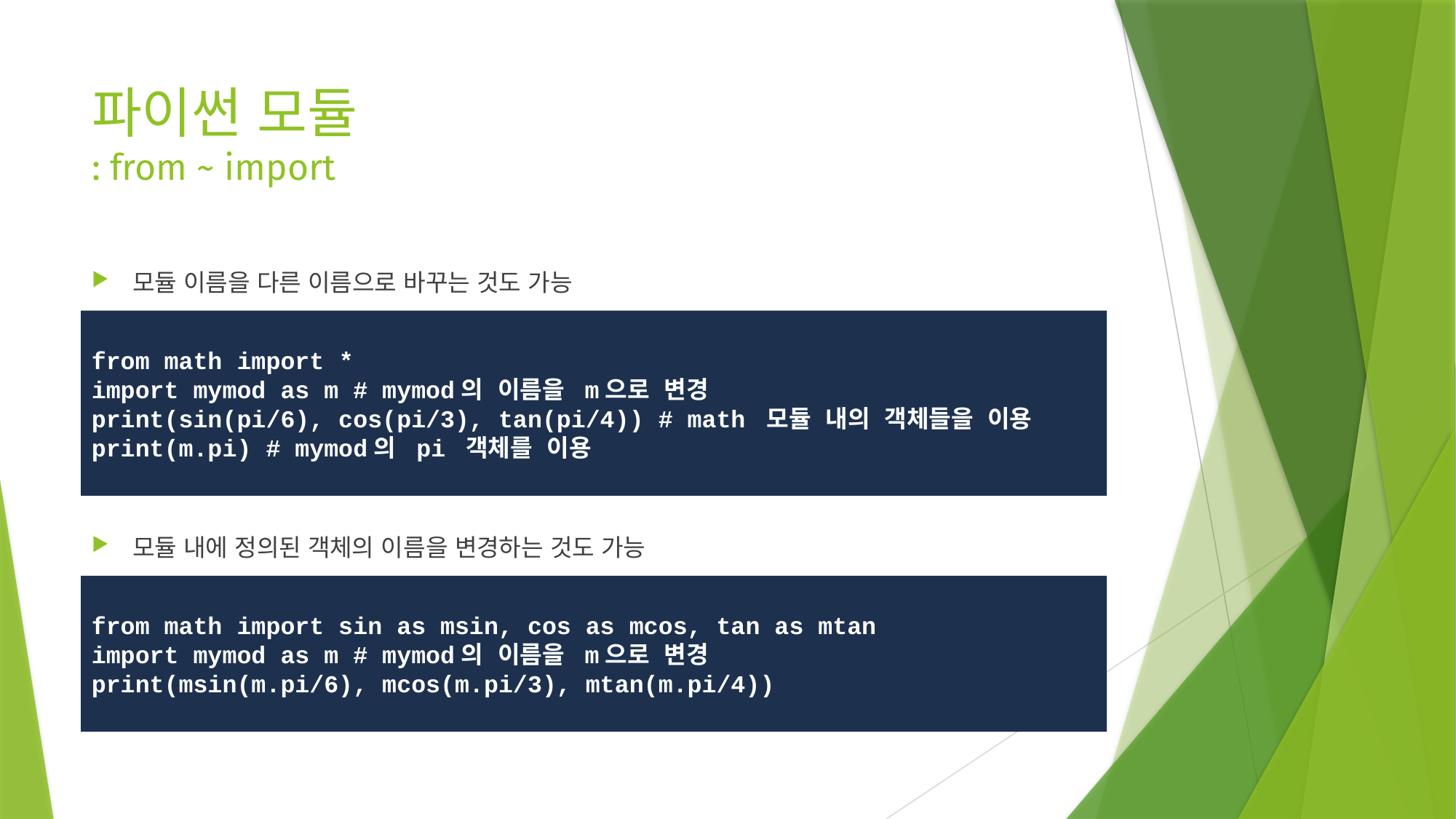

# 파이썬 모듈 : from ~ import
모듈 이름을 다른 이름으로 바꾸는 것도 가능

모듈 내에 정의된 객체의 이름을 변경하는 것도 가능

from math import *
import mymod as m # mymod의 이름을 m으로 변경
print(sin(pi/6), cos(pi/3), tan(pi/4)) # math 모듈 내의 객체들을 이용
print(m.pi) # mymod의 pi 객체를 이용

from math import sin as msin, cos as mcos, tan as mtan
import mymod as m # mymod의 이름을 m으로 변경
print(msin(m.pi/6), mcos(m.pi/3), mtan(m.pi/4))